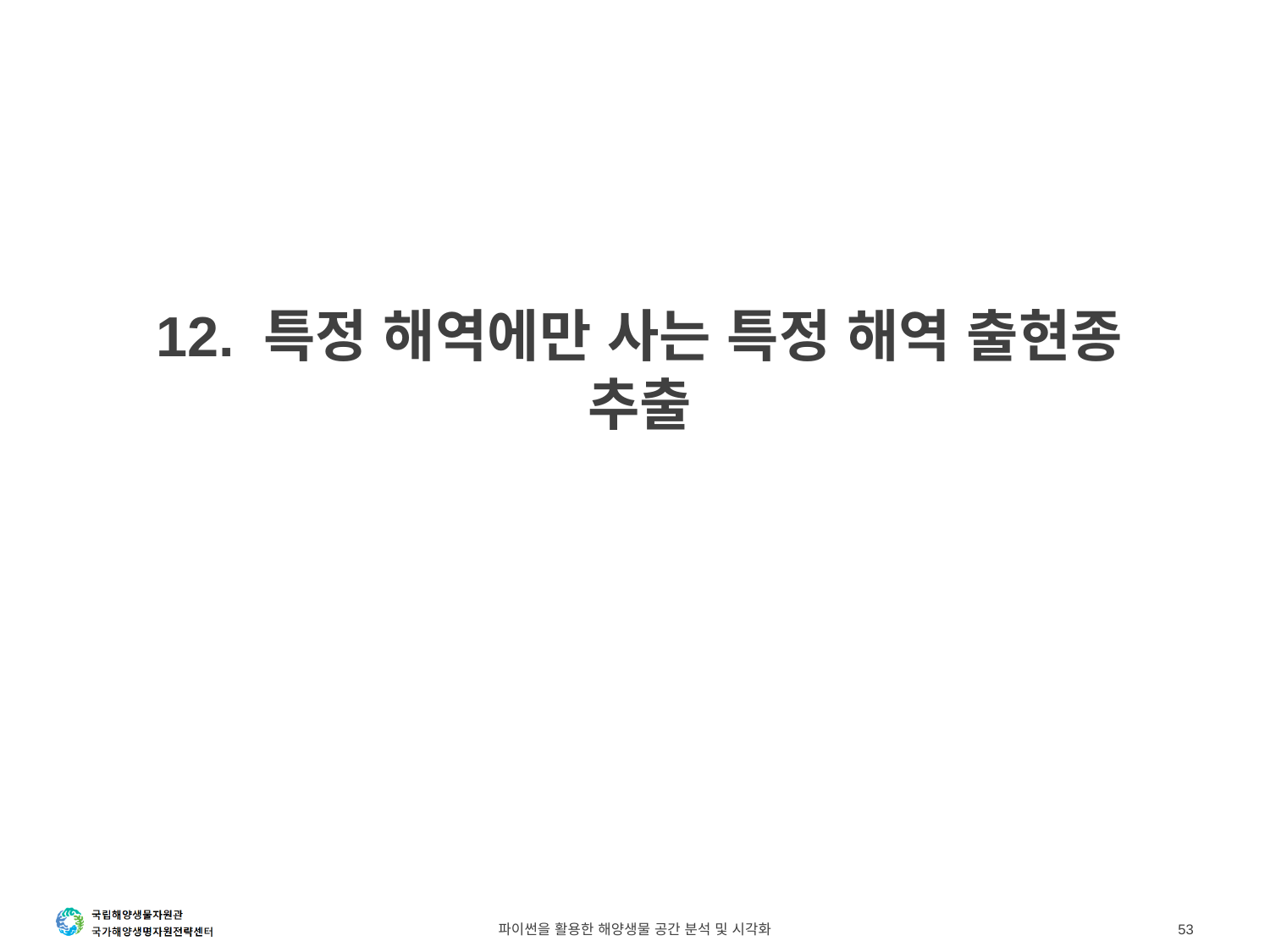

# 12. 특정 해역에만 사는 특정 해역 출현종 추출
파이썬을 활용한 해양생물 공간 분석 및 시각화
53